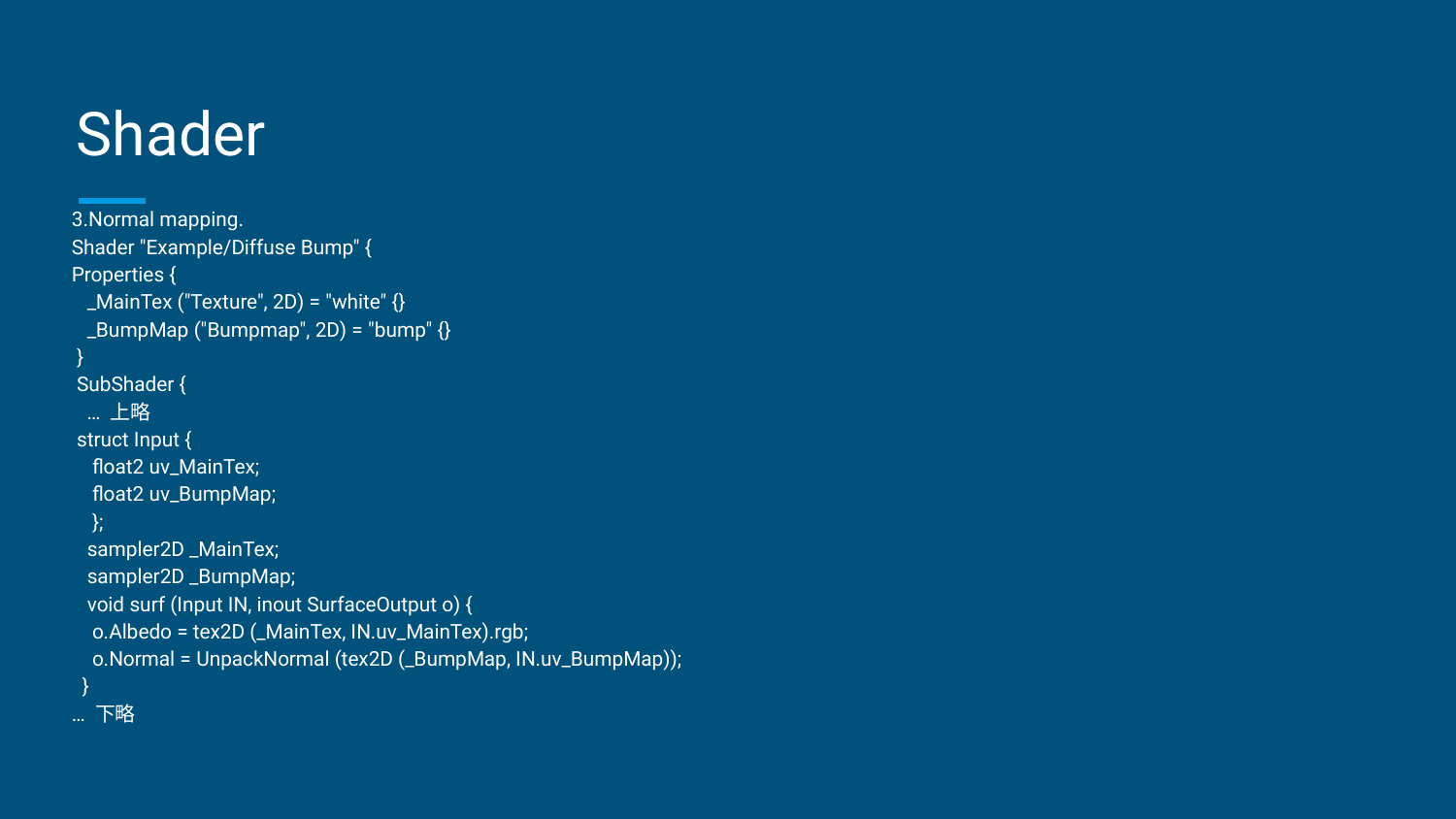

# Shader
3.Normal mapping.
Shader "Example/Diffuse Bump" {
Properties {
   _MainTex ("Texture", 2D) = "white" {}
   _BumpMap ("Bumpmap", 2D) = "bump" {}
 }
 SubShader {
   … 上略
 struct Input {
    float2 uv_MainTex;
    float2 uv_BumpMap;
    };
   sampler2D _MainTex;
   sampler2D _BumpMap;
   void surf (Input IN, inout SurfaceOutput o) {
    o.Albedo = tex2D (_MainTex, IN.uv_MainTex).rgb;
    o.Normal = UnpackNormal (tex2D (_BumpMap, IN.uv_BumpMap));
  }
… 下略